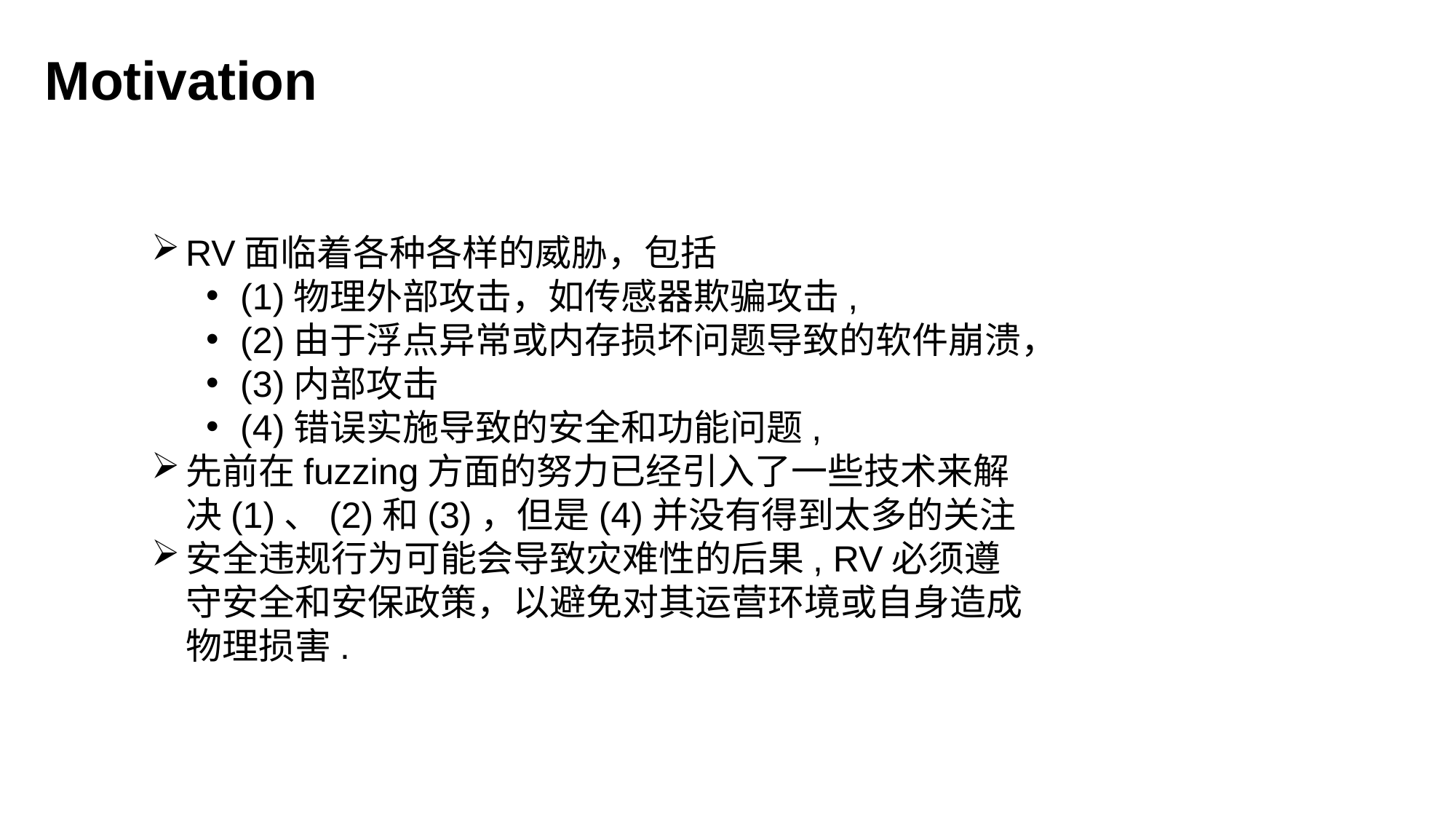

Motivation
RV面临着各种各样的威胁，包括
(1)物理外部攻击，如传感器欺骗攻击,
(2)由于浮点异常或内存损坏问题导致的软件崩溃，
(3)内部攻击
(4)错误实施导致的安全和功能问题,
先前在fuzzing方面的努力已经引入了一些技术来解决(1)、(2)和(3)，但是(4)并没有得到太多的关注
安全违规行为可能会导致灾难性的后果, RV必须遵守安全和安保政策，以避免对其运营环境或自身造成物理损害.